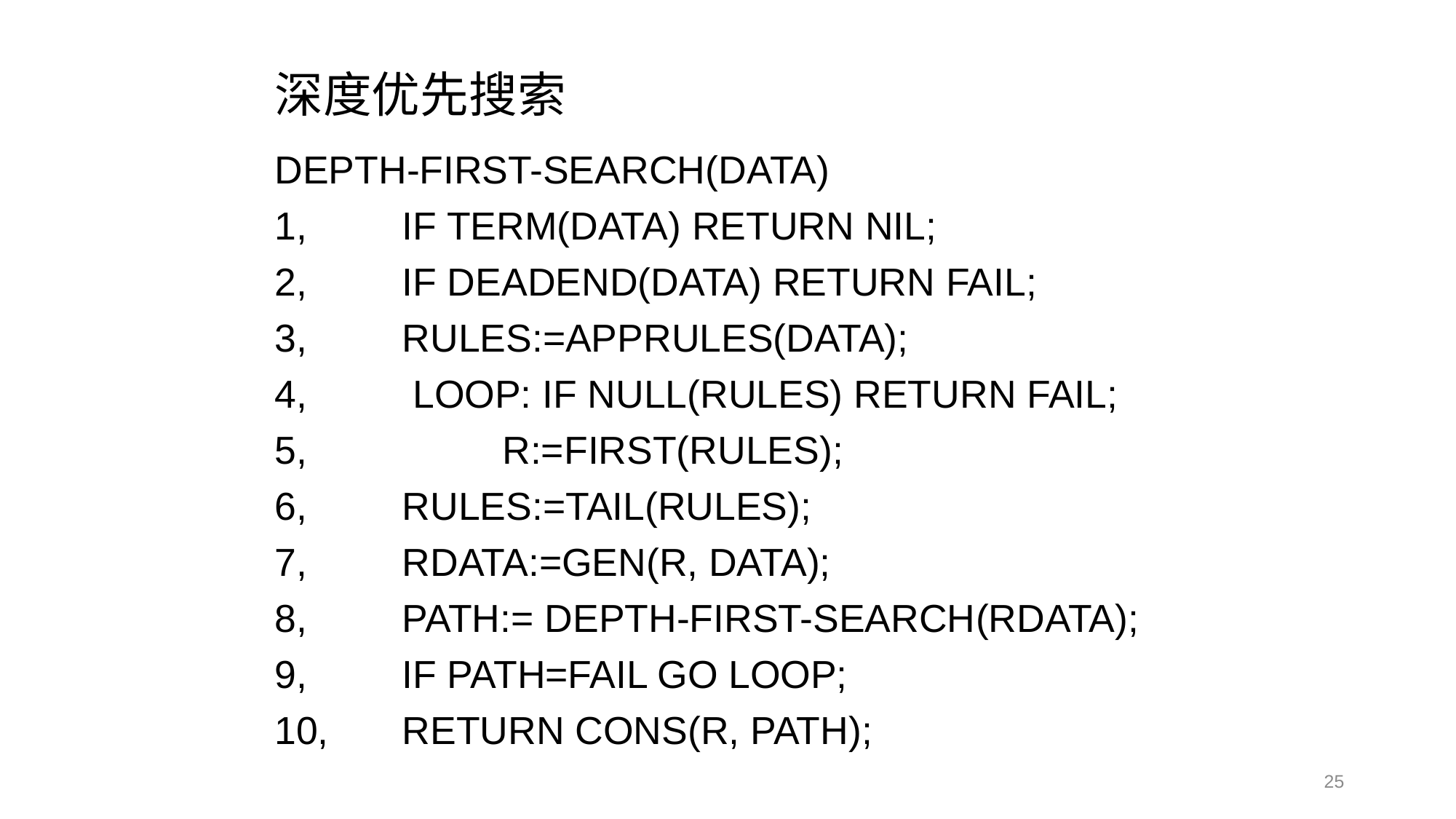

# 深度优先搜索
Depth-First-Search(DATA)
1, 	IF TERM(DATA) RETURN NIL;
2, 	IF DEADEND(DATA) RETURN FAIL;
3, 	RULES:=APPRULES(DATA);
4,	 LOOP: IF NULL(RULES) RETURN FAIL;
5, 	 	R:=FIRST(RULES);
6,		RULES:=TAIL(RULES);
7,		RDATA:=GEN(R, DATA);
8,		PATH:= Depth-First-Search(RDATA);
9,		IF PATH=FAIL GO LOOP;
10,	RETURN CONS(R, PATH);
25